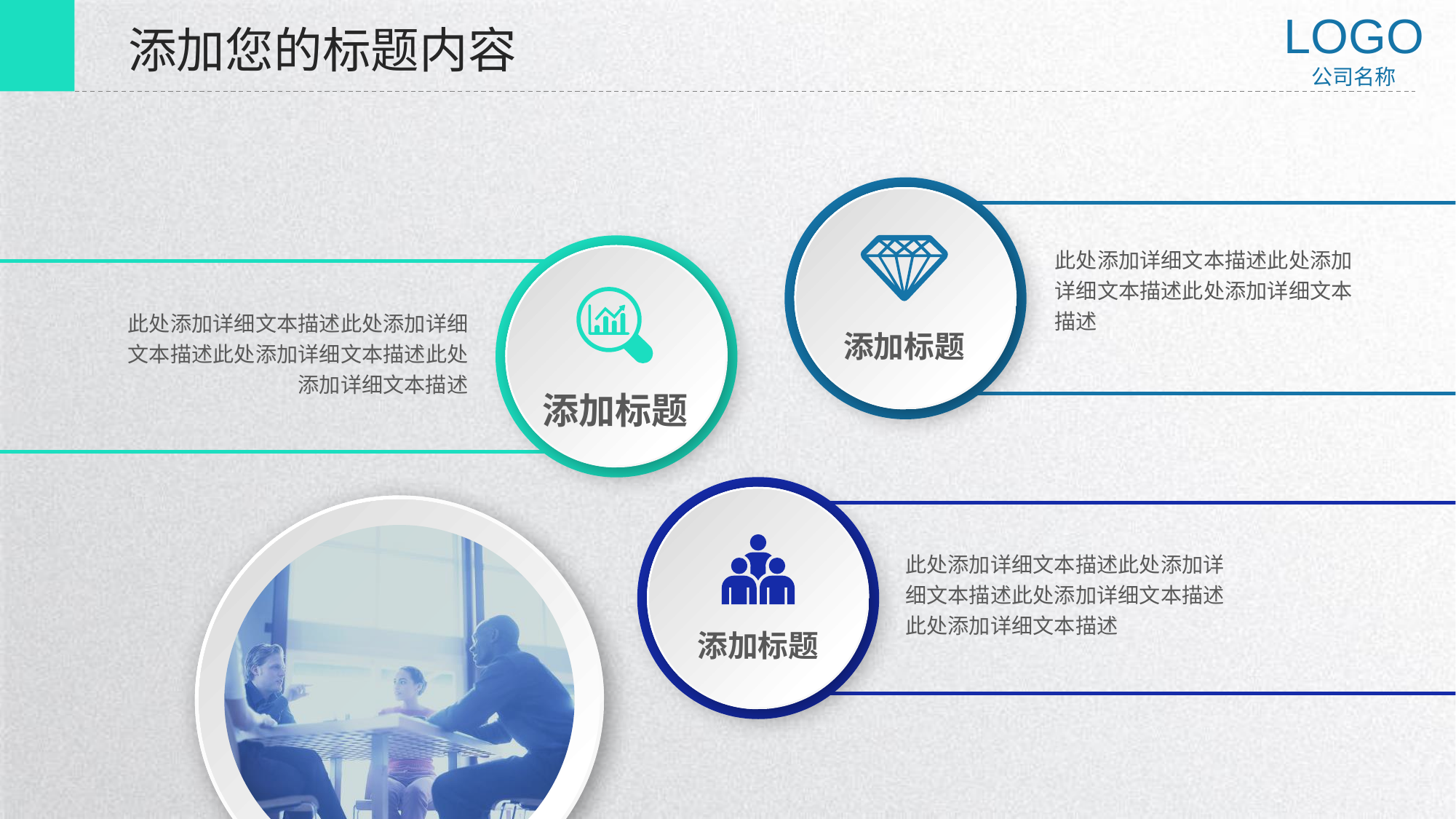

LOGO
公司名称
添加您的标题内容

添加标题

添加标题
此处添加详细文本描述此处添加详细文本描述此处添加详细文本描述
此处添加详细文本描述此处添加详细文本描述此处添加详细文本描述此处添加详细文本描述

添加标题

此处添加详细文本描述此处添加详细文本描述此处添加详细文本描述此处添加详细文本描述